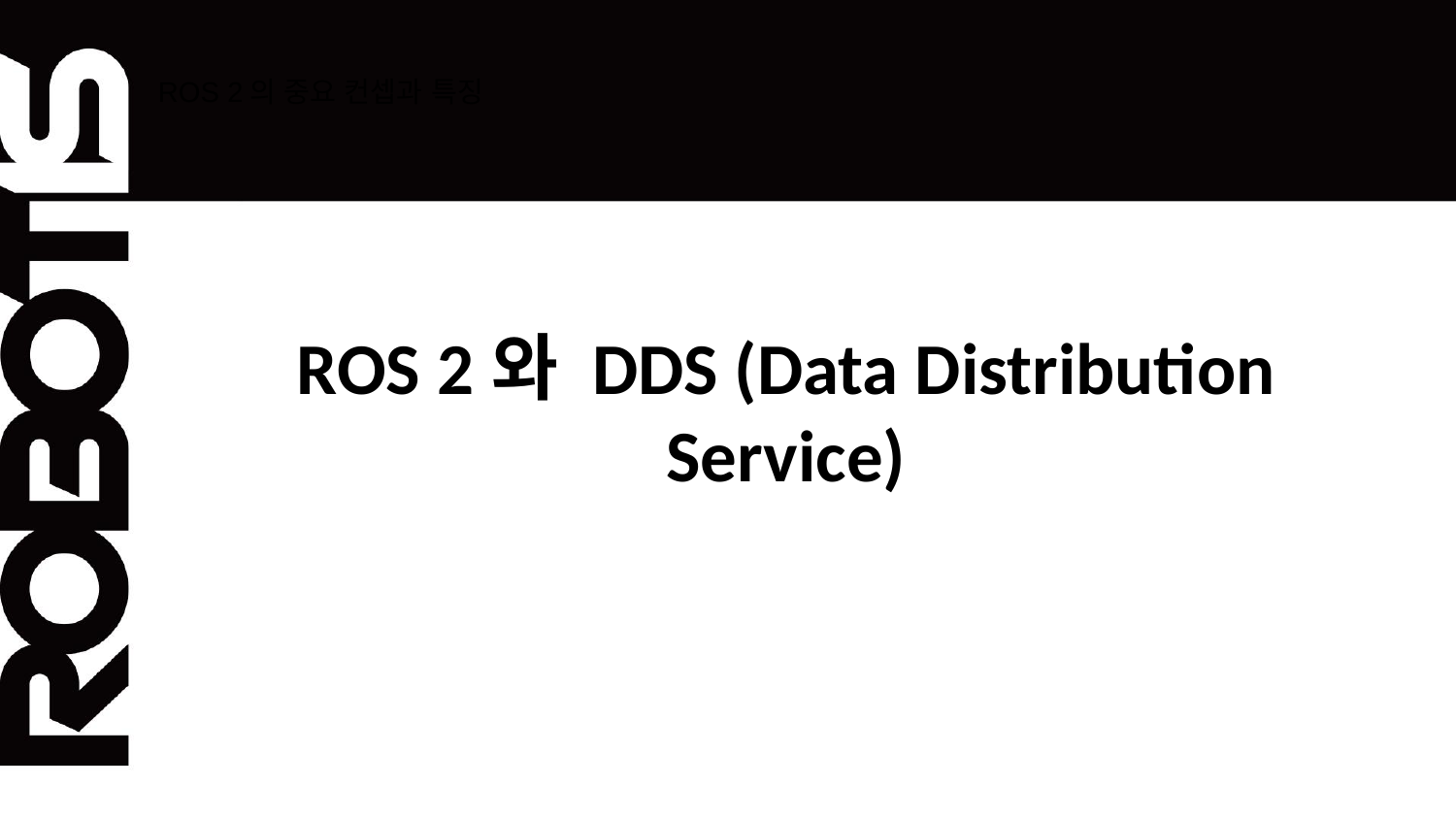

# ROS 2의 중요 컨셉과 특징
ROS 2와 DDS (Data Distribution Service)